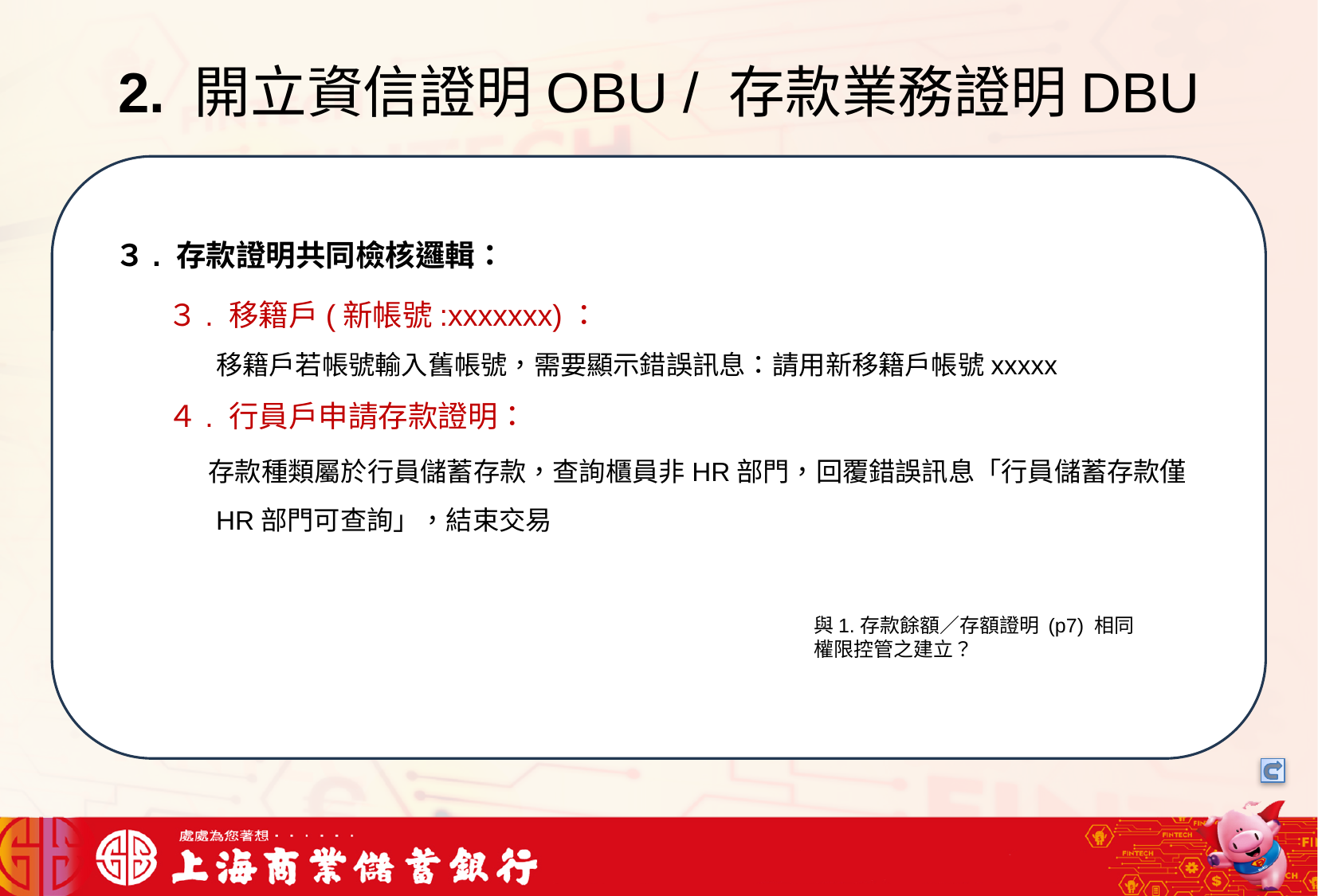

# 2. 開立資信證明OBU / 存款業務證明DBU
我們可以將信用卡相關資料存在一個檔案中，將這些檔案中的文字進行詞向量的轉換，把文字轉成數字向量存在向量資料庫中，透過檢索器在向量資料庫搜尋與用戶問題最接近的資訊，透過生成器，生成最合適的答案回覆用戶
３. 存款證明共同檢核邏輯：
３. 移籍戶(新帳號:xxxxxxx)：
       移籍戶若帳號輸入舊帳號，需要顯示錯誤訊息：請用新移籍戶帳號xxxxx
４. 行員戶申請存款證明：
      存款種類屬於行員儲蓄存款，查詢櫃員非HR部門，回覆錯誤訊息「行員儲蓄存款僅
       HR部門可查詢」，結束交易

與1.存款餘額／存額證明 (p7) 相同
權限控管之建立？